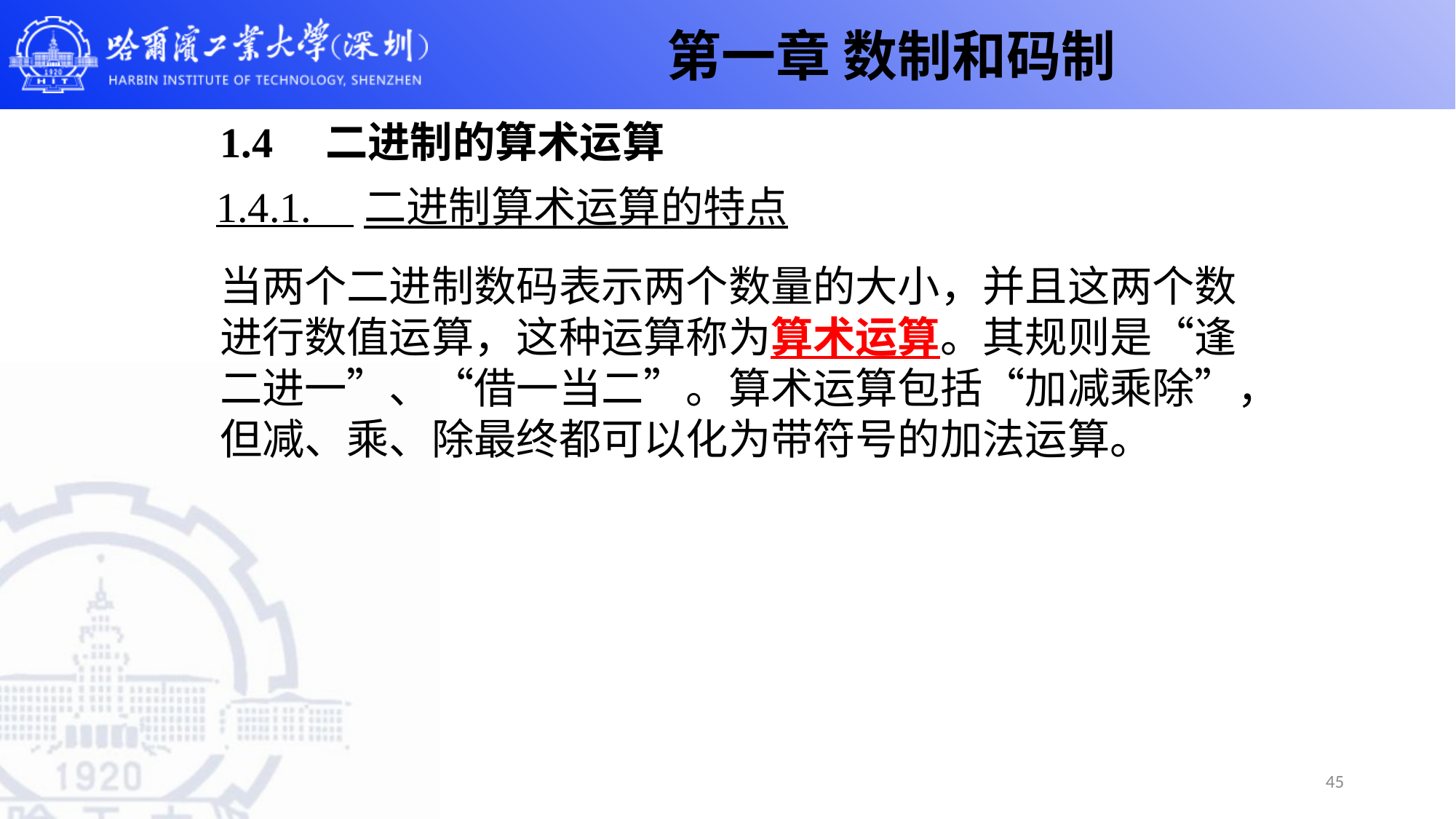

第一章 数制和码制
# 1.4    二进制的算术运算
1.4.1.    二进制算术运算的特点
当两个二进制数码表示两个数量的大小，并且这两个数进行数值运算，这种运算称为算术运算。其规则是“逢二进一”、“借一当二”。算术运算包括“加减乘除”，但减、乘、除最终都可以化为带符号的加法运算。
45